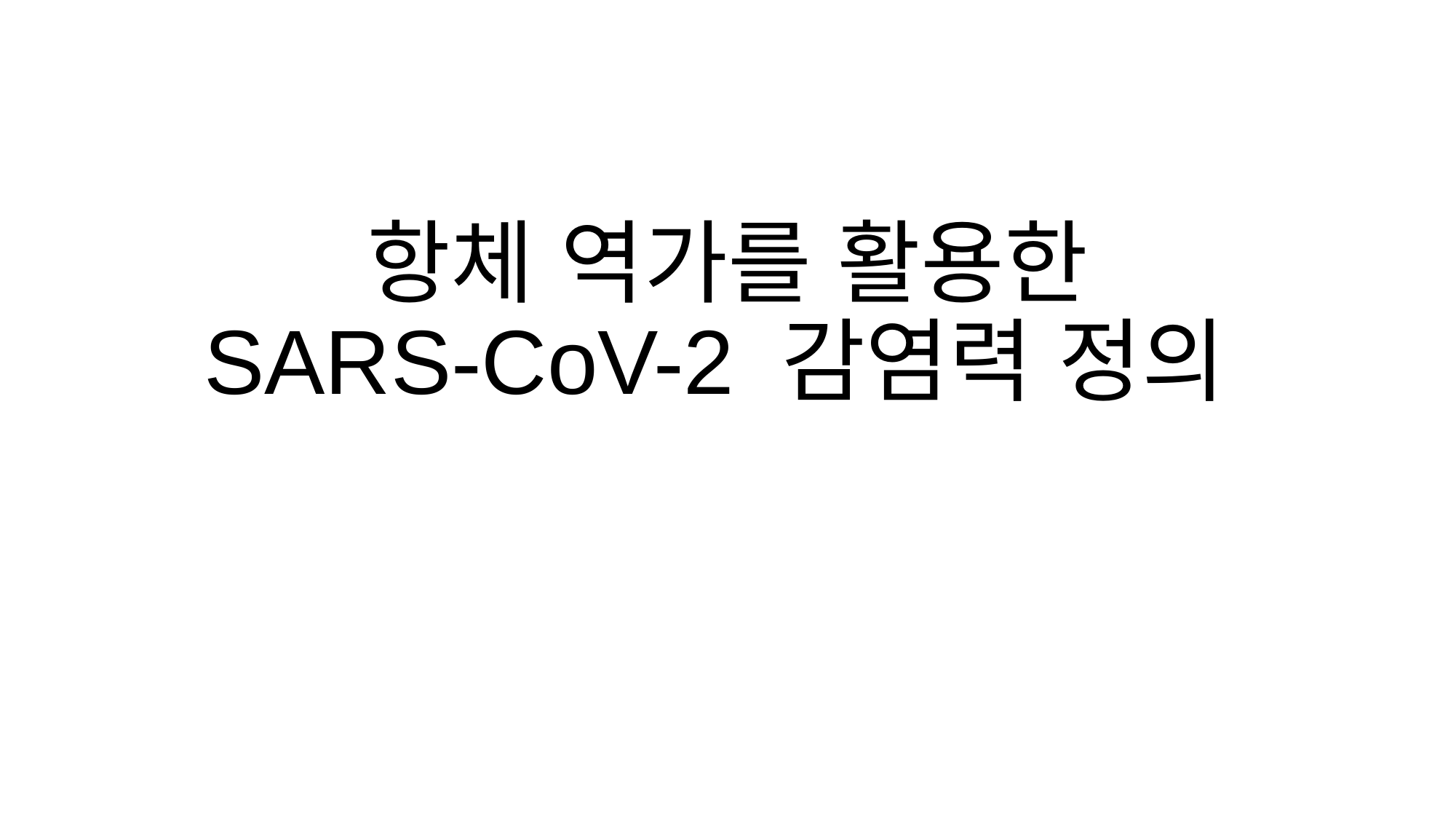

# 항체 역가를 활용한 SARS-CoV-2 감염력 정의